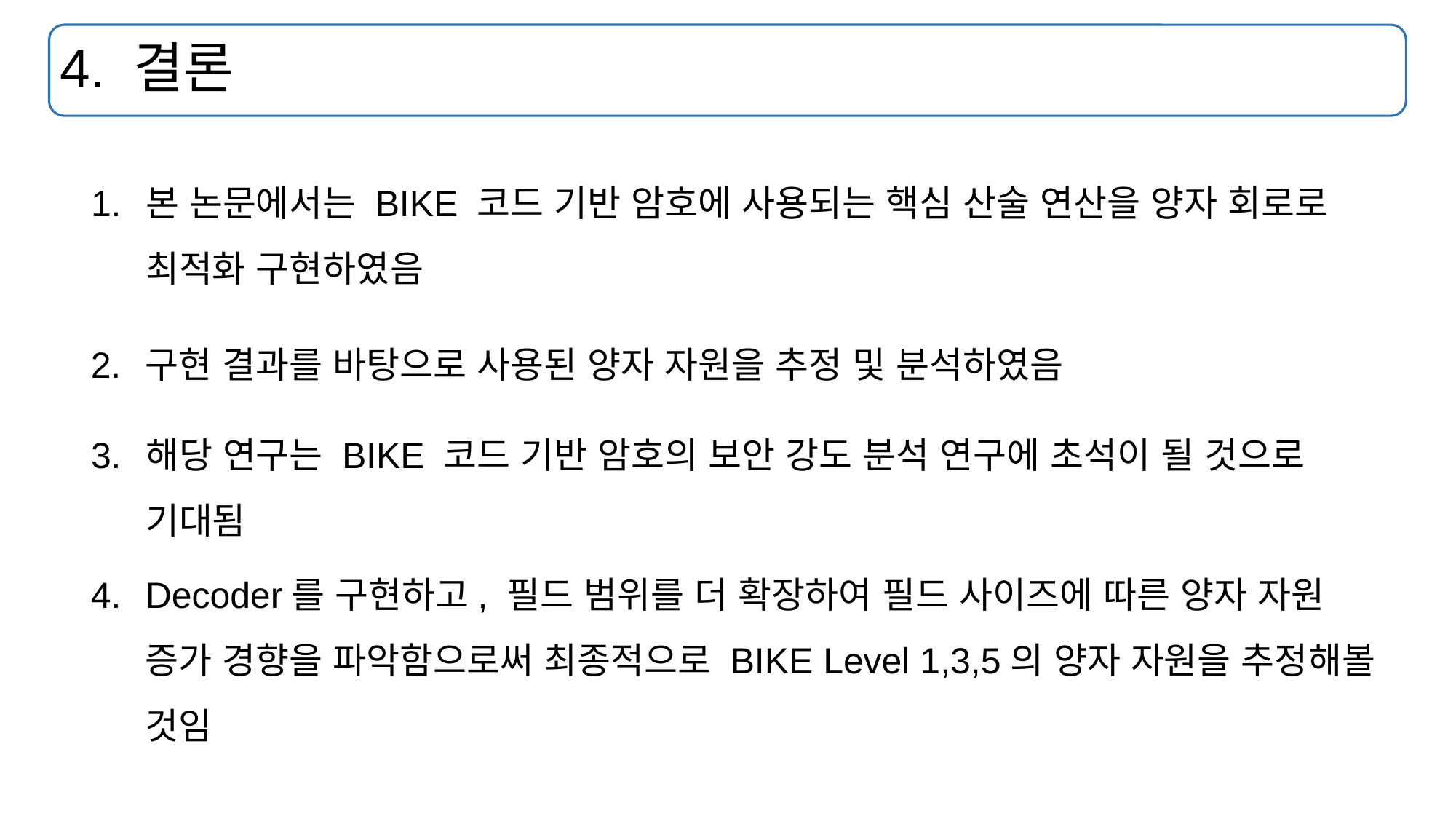

# 4. 결론
본 논문에서는 BIKE 코드 기반 암호에 사용되는 핵심 산술 연산을 양자 회로로 최적화 구현하였음
구현 결과를 바탕으로 사용된 양자 자원을 추정 및 분석하였음
해당 연구는 BIKE 코드 기반 암호의 보안 강도 분석 연구에 초석이 될 것으로 기대됨
Decoder를 구현하고, 필드 범위를 더 확장하여 필드 사이즈에 따른 양자 자원 증가 경향을 파악함으로써 최종적으로 BIKE Level 1,3,5의 양자 자원을 추정해볼 것임